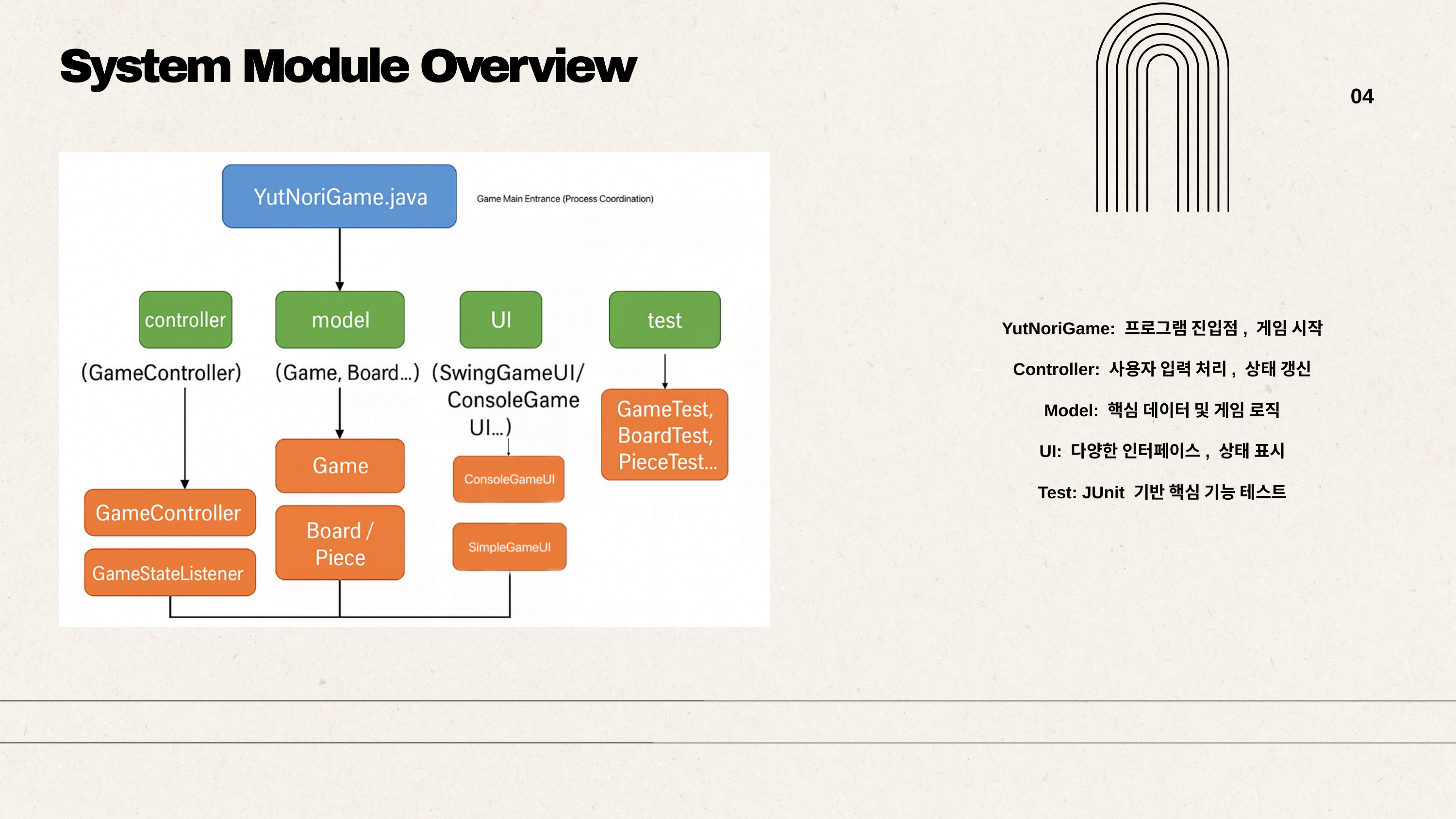

System Module Overview
04

YutNoriGame: 프로그램 진입점, 게임 시작

Controller: 사용자 입력 처리, 상태 갱신

Model: 핵심 데이터 및 게임 로직

UI: 다양한 인터페이스, 상태 표시

Test: JUnit 기반 핵심 기능 테스트